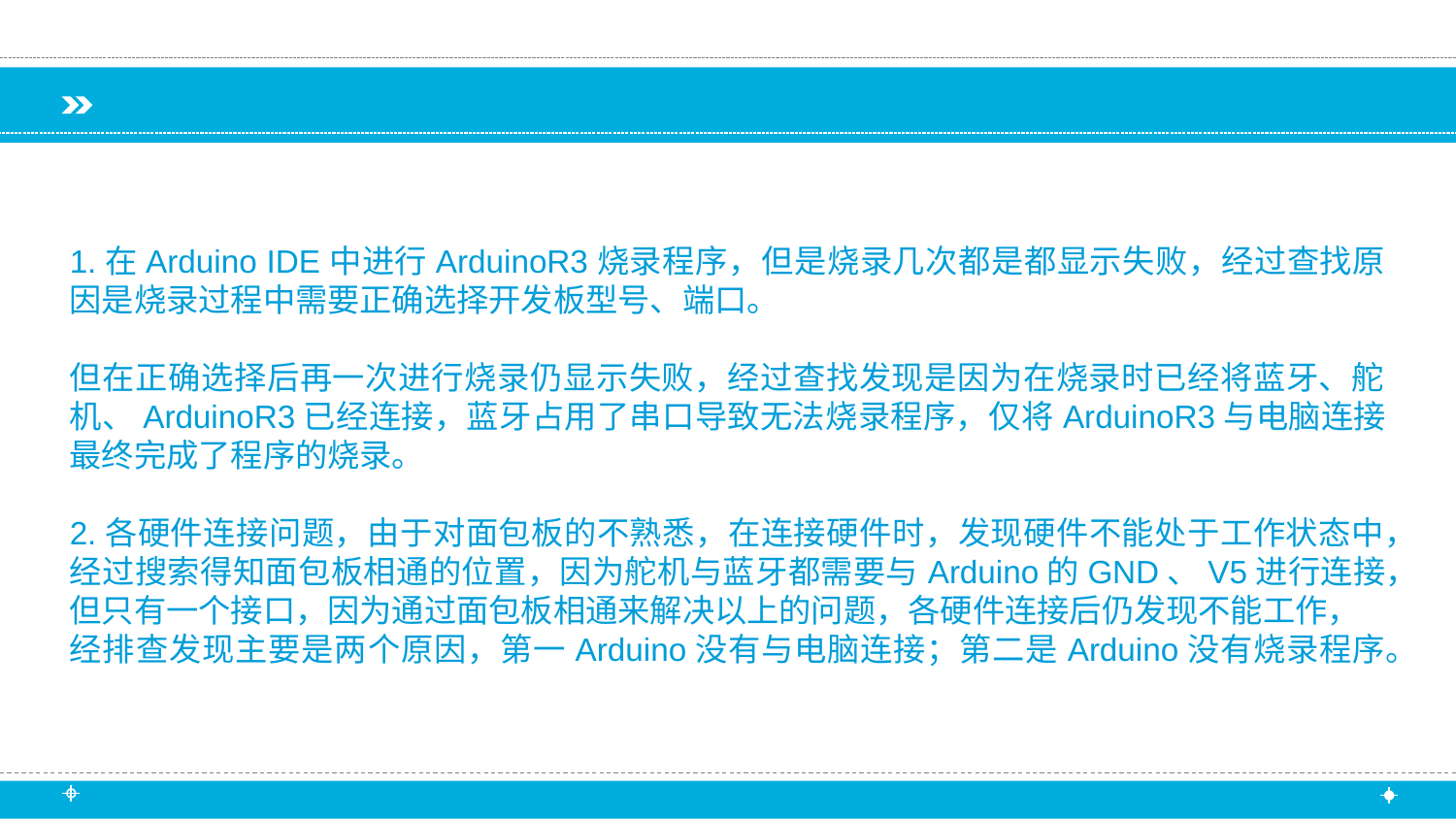

1.在Arduino IDE中进行ArduinoR3烧录程序，但是烧录几次都是都显示失败，经过查找原因是烧录过程中需要正确选择开发板型号、端口。

但在正确选择后再一次进行烧录仍显示失败，经过查找发现是因为在烧录时已经将蓝牙、舵机、ArduinoR3已经连接，蓝牙占用了串口导致无法烧录程序，仅将ArduinoR3与电脑连接最终完成了程序的烧录。

2.各硬件连接问题，由于对面包板的不熟悉，在连接硬件时，发现硬件不能处于工作状态中，经过搜索得知面包板相通的位置，因为舵机与蓝牙都需要与Arduino的GND、V5进行连接，但只有一个接口，因为通过面包板相通来解决以上的问题，各硬件连接后仍发现不能工作，
经排查发现主要是两个原因，第一Arduino没有与电脑连接；第二是Arduino没有烧录程序。
68